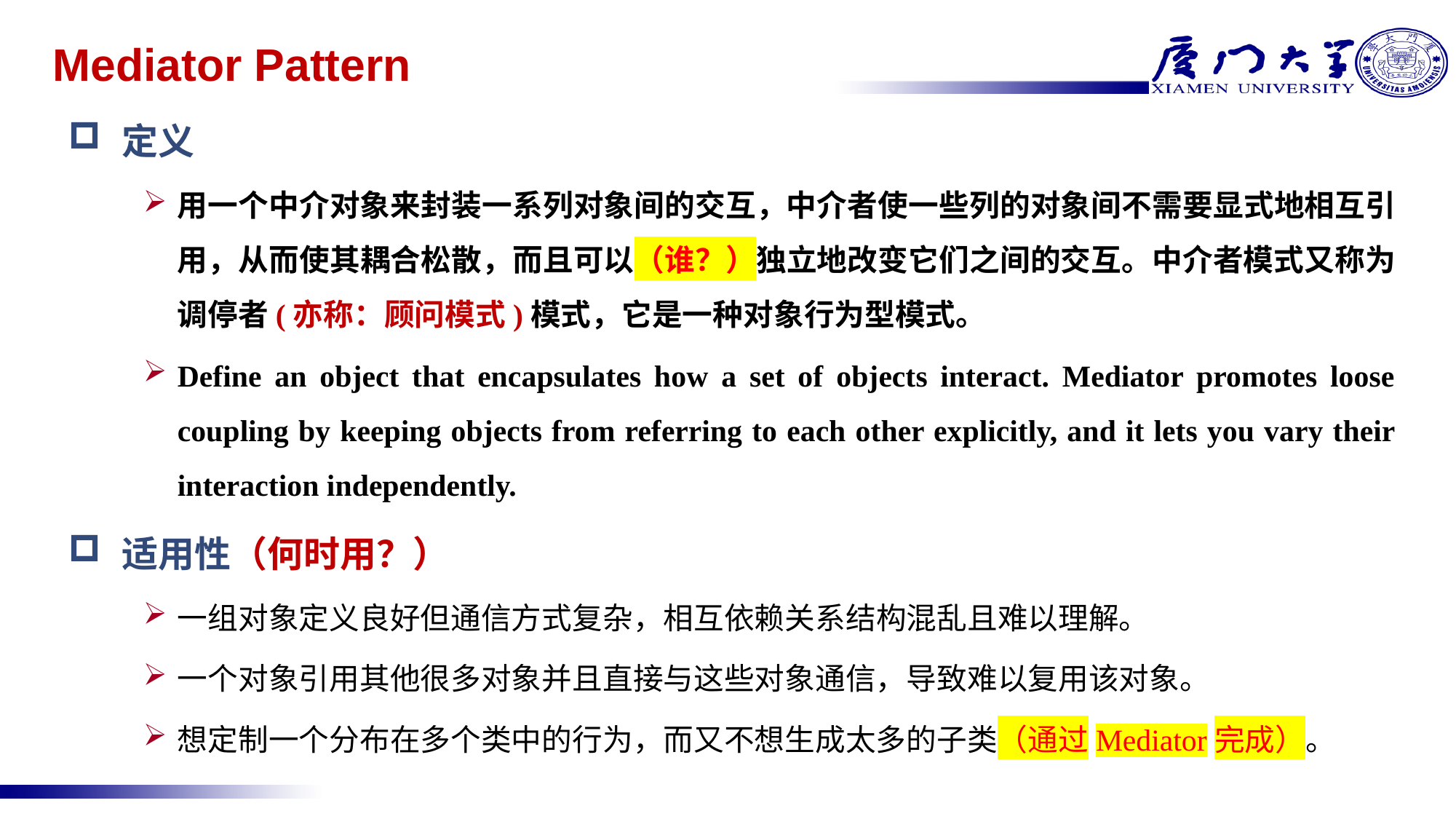

# Mediator Pattern
定义
用一个中介对象来封装一系列对象间的交互，中介者使一些列的对象间不需要显式地相互引用，从而使其耦合松散，而且可以（谁？）独立地改变它们之间的交互。中介者模式又称为调停者(亦称：顾问模式)模式，它是一种对象行为型模式。
Define an object that encapsulates how a set of objects interact. Mediator promotes loose coupling by keeping objects from referring to each other explicitly, and it lets you vary their interaction independently.
适用性（何时用？）
一组对象定义良好但通信方式复杂，相互依赖关系结构混乱且难以理解。
一个对象引用其他很多对象并且直接与这些对象通信，导致难以复用该对象。
想定制一个分布在多个类中的行为，而又不想生成太多的子类（通过Mediator完成）。